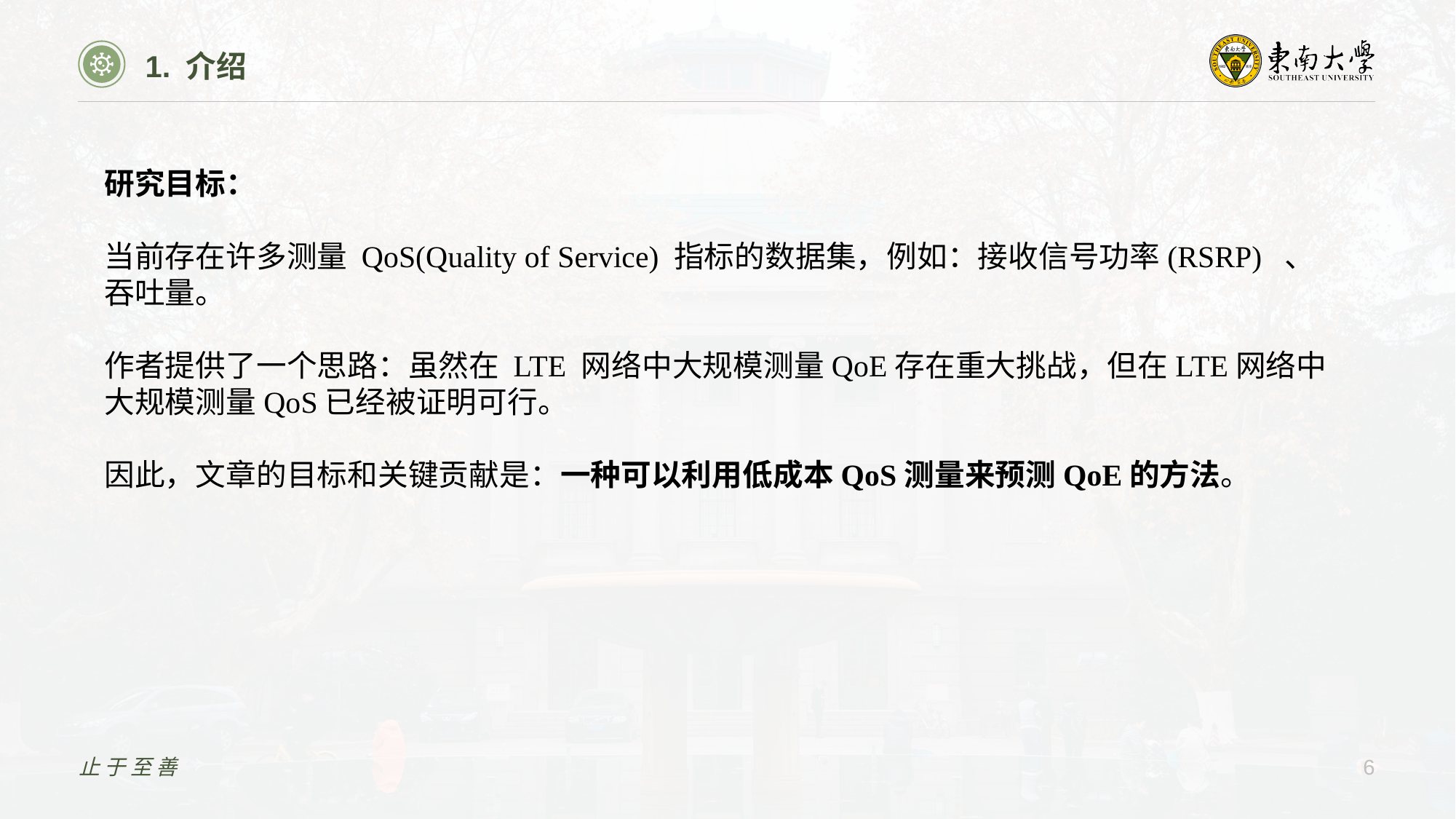

1. 介绍
研究目标：

当前存在许多测量 QoS(Quality of Service) 指标的数据集，例如：接收信号功率(RSRP)  、吞吐量。

作者提供了一个思路：虽然在 LTE 网络中大规模测量QoE存在重大挑战，但在LTE网络中大规模测量QoS已经被证明可行。

因此，文章的目标和关键贡献是：一种可以利用低成本QoS测量来预测QoE的方法。
止于至善
6